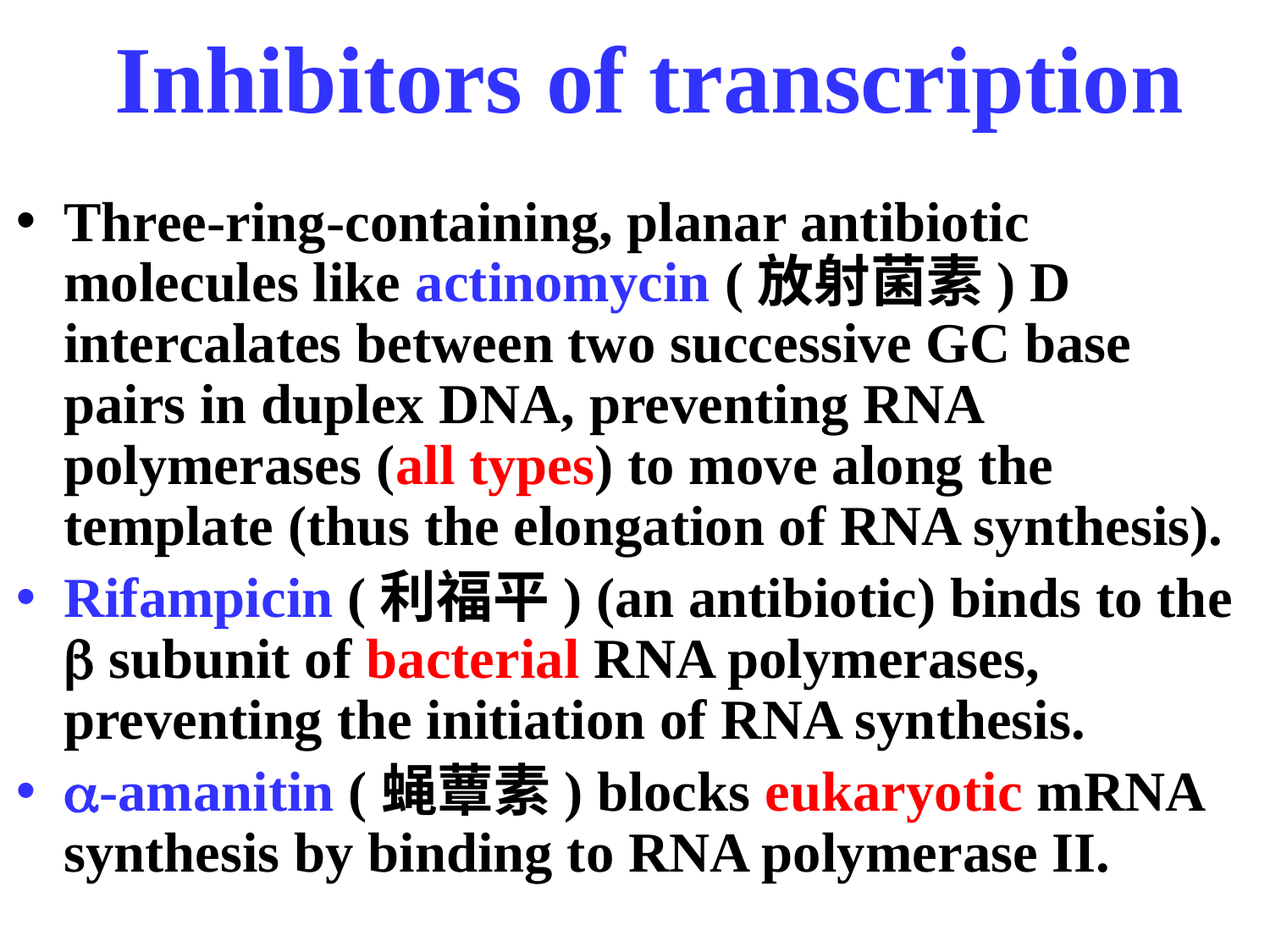

# Inhibitors of transcription
Three-ring-containing, planar antibiotic molecules like actinomycin (放射菌素) D intercalates between two successive GC base pairs in duplex DNA, preventing RNA polymerases (all types) to move along the template (thus the elongation of RNA synthesis).
Rifampicin (利福平) (an antibiotic) binds to the β subunit of bacterial RNA polymerases, preventing the initiation of RNA synthesis.
α-amanitin (蝇蕈素) blocks eukaryotic mRNA synthesis by binding to RNA polymerase II.